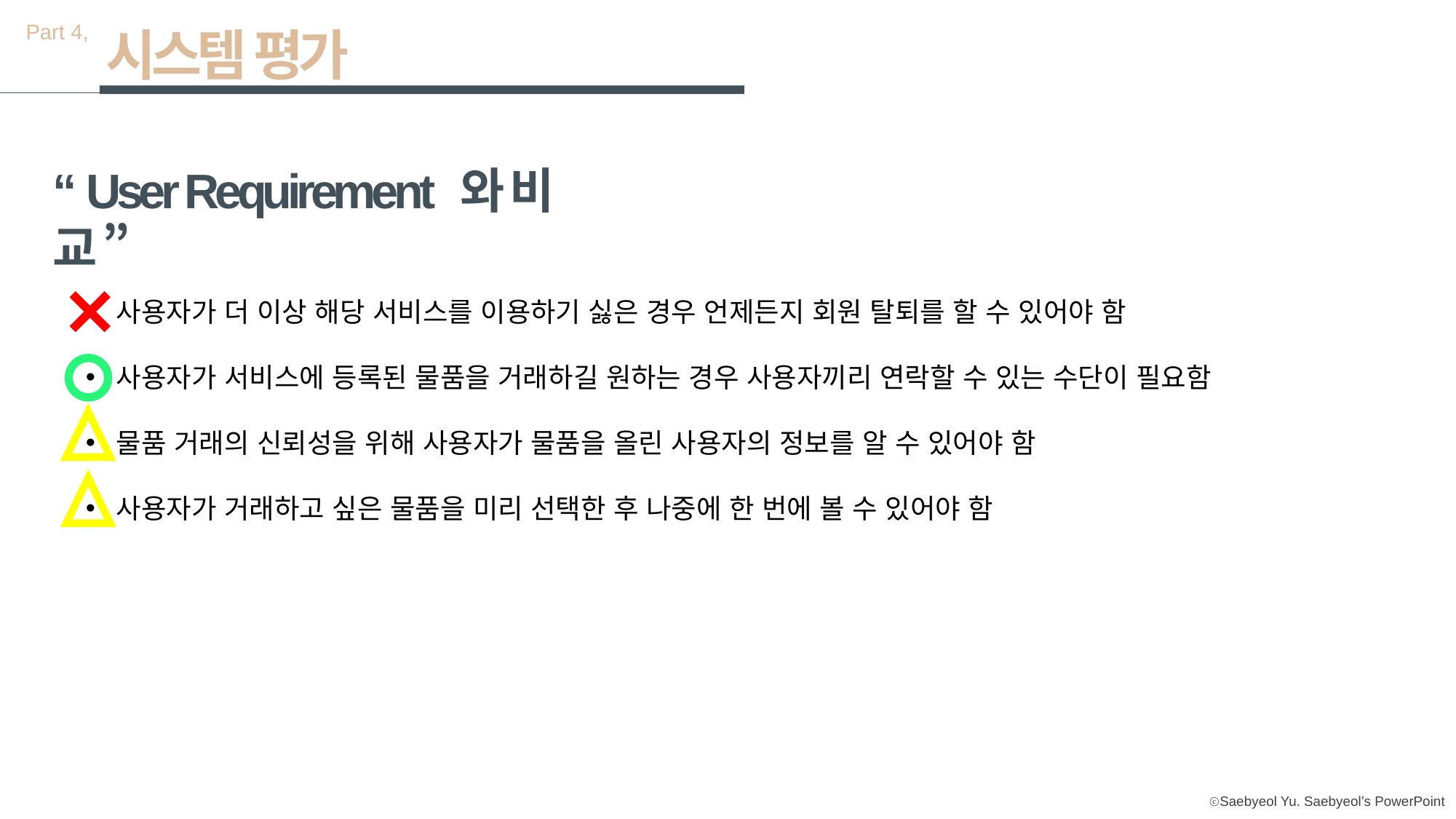

Part 4,
시스템 평가

“ User Requirement 와 비교 ”

사용자가 더 이상 해당 서비스를 이용하기 싫은 경우 언제든지 회원 탈퇴를 할 수 있어야 함

사용자가 서비스에 등록된 물품을 거래하길 원하는 경우 사용자끼리 연락할 수 있는 수단이 필요함

물품 거래의 신뢰성을 위해 사용자가 물품을 올린 사용자의 정보를 알 수 있어야 함

사용자가 거래하고 싶은 물품을 미리 선택한 후 나중에 한 번에 볼 수 있어야 함